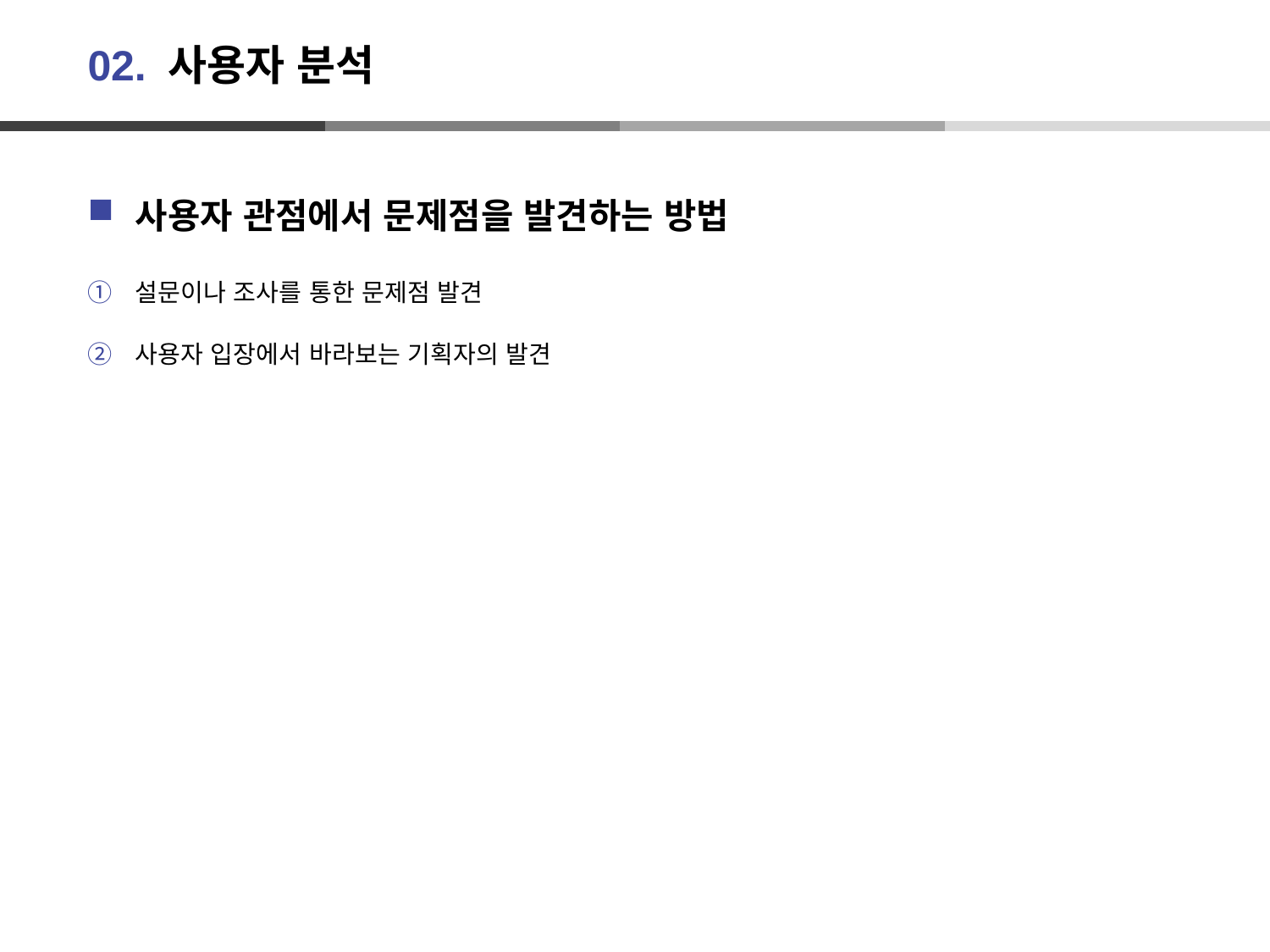

# 02. 사용자 분석
사용자 관점에서 문제점을 발견하는 방법
설문이나 조사를 통한 문제점 발견
사용자 입장에서 바라보는 기획자의 발견